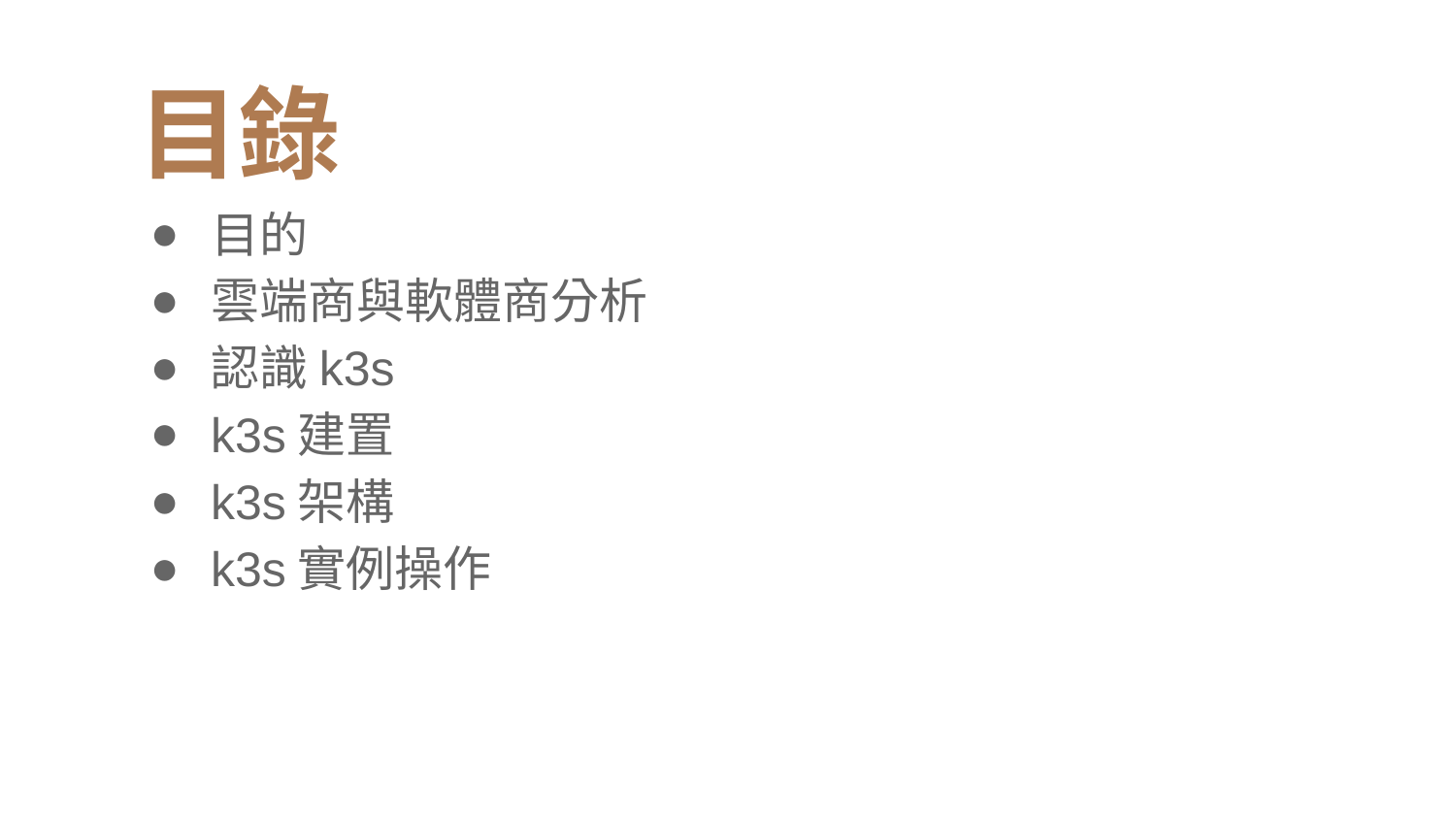

目錄

目的
雲端商與軟體商分析
認識k3s
k3s建置
k3s架構
k3s實例操作